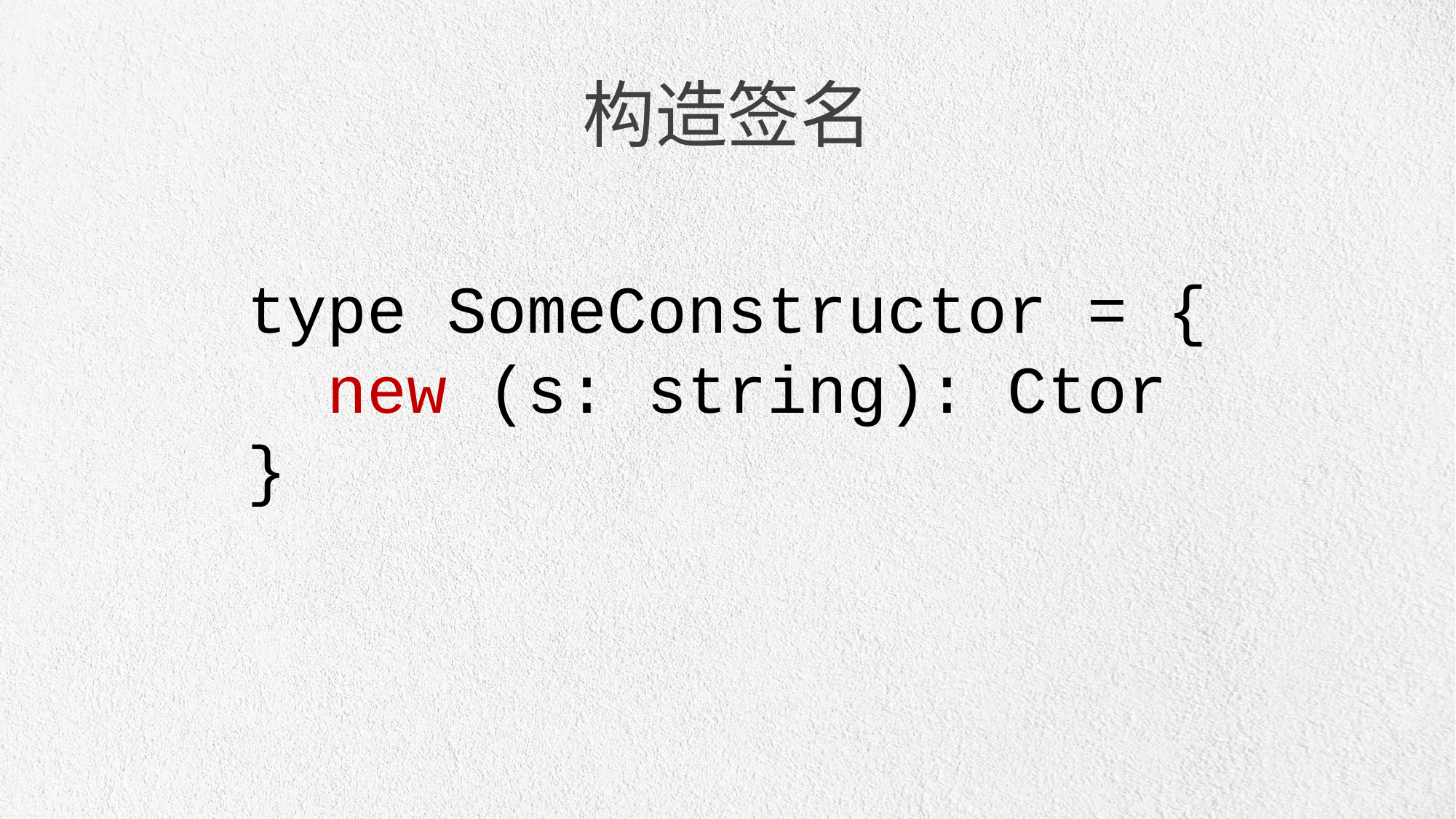

构造签名
type SomeConstructor = {
  new (s: string): Ctor
}